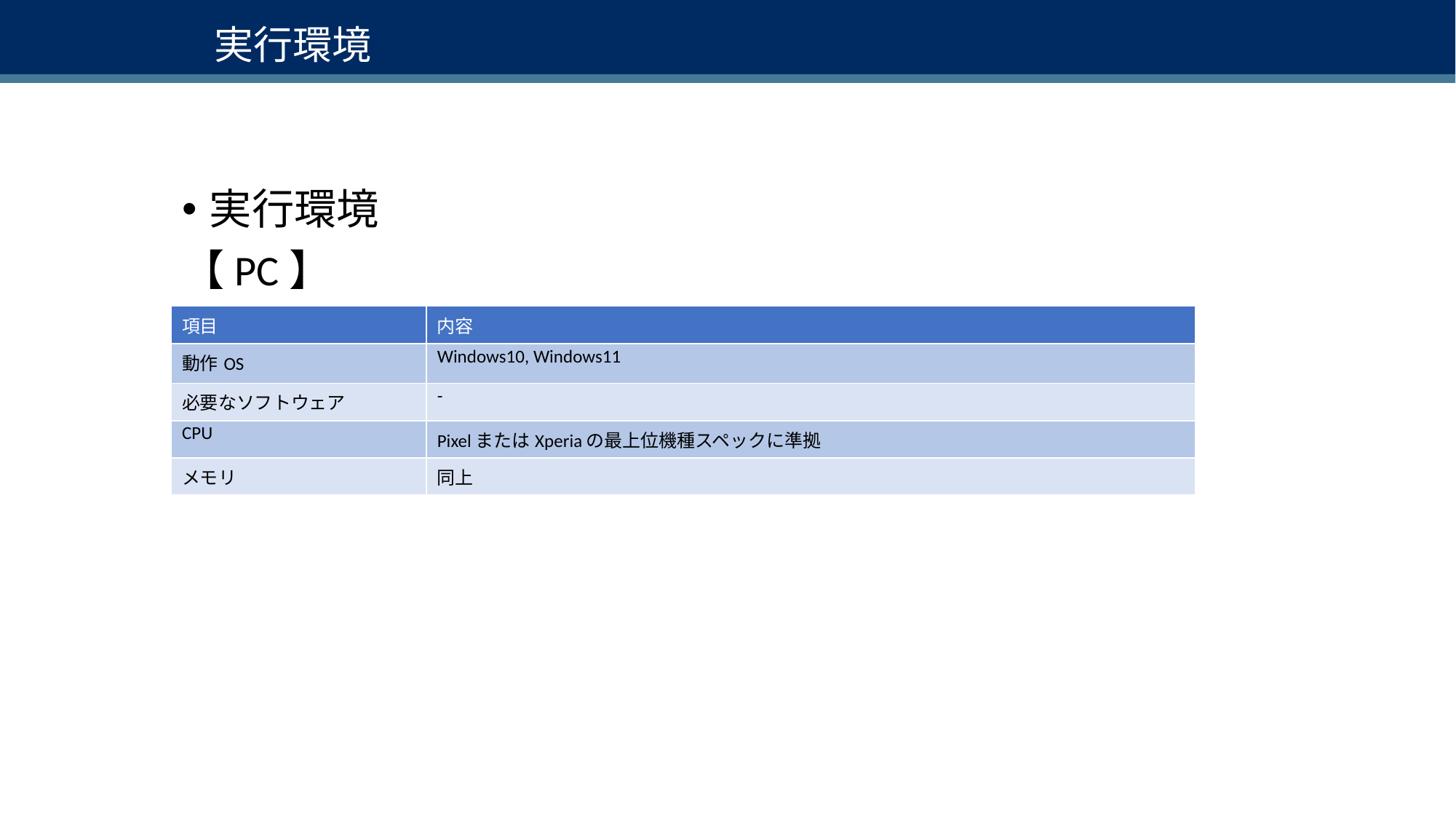

# 実行環境
実行環境
【PC】

| 項目 | 内容 |
| --- | --- |
| 動作OS | Windows10, Windows11 |
| 必要なソフトウェア | - |
| CPU | PixelまたはXperiaの最上位機種スペックに準拠 |
| メモリ | 同上 |